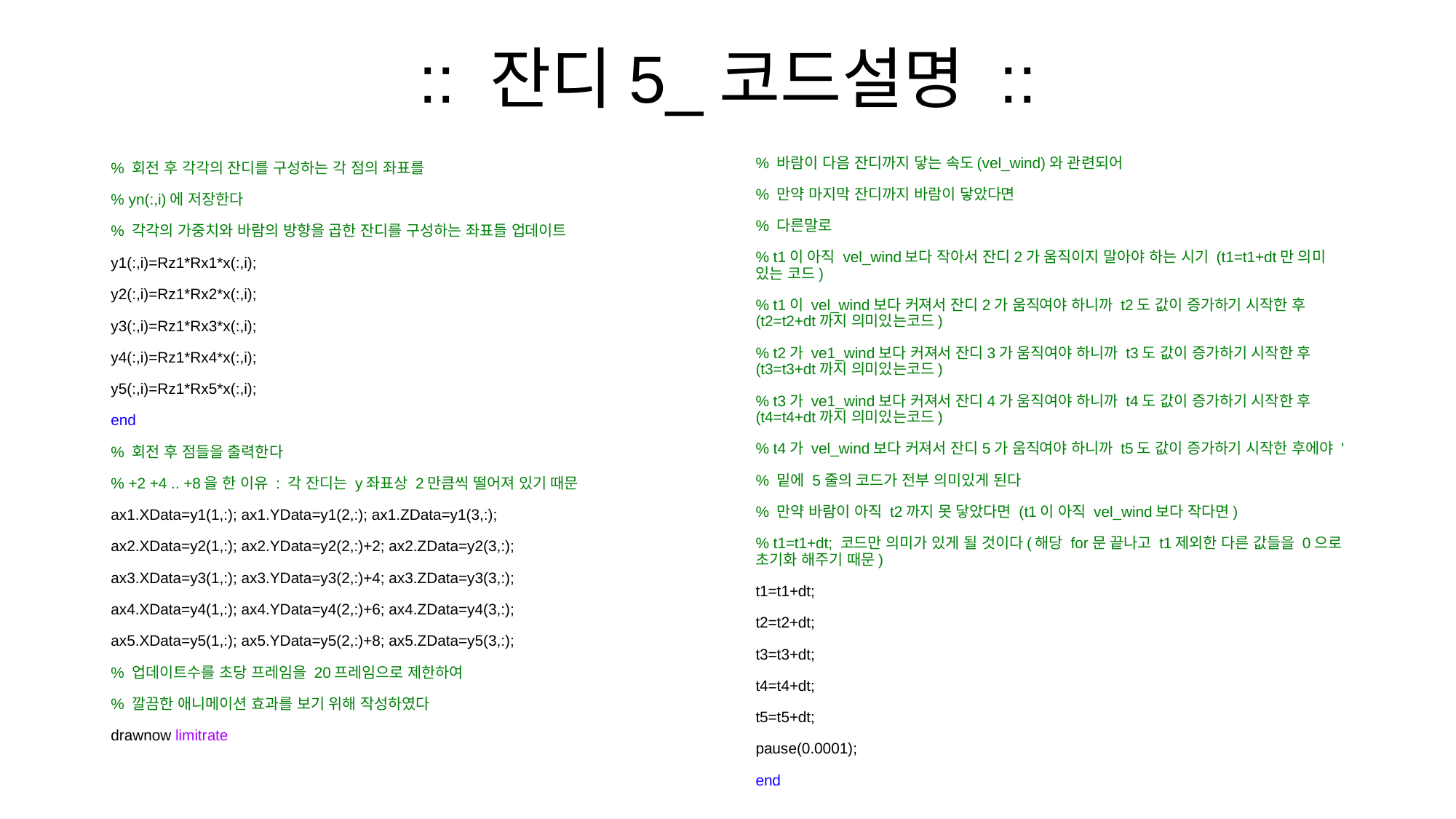

# :: 잔디5_코드설명 ::
% 바람이 다음 잔디까지 닿는 속도(vel_wind)와 관련되어
% 만약 마지막 잔디까지 바람이 닿았다면
% 다른말로
% t1이 아직 vel_wind보다 작아서 잔디2가 움직이지 말아야 하는 시기 (t1=t1+dt만 의미 있는 코드)
% t1이 vel_wind보다 커져서 잔디2가 움직여야 하니까 t2도 값이 증가하기 시작한 후(t2=t2+dt까지 의미있는코드)
% t2가 ve1_wind보다 커져서 잔디3가 움직여야 하니까 t3도 값이 증가하기 시작한 후(t3=t3+dt까지 의미있는코드)
% t3가 ve1_wind보다 커져서 잔디4가 움직여야 하니까 t4도 값이 증가하기 시작한 후(t4=t4+dt까지 의미있는코드)
% t4가 vel_wind보다 커져서 잔디5가 움직여야 하니까 t5도 값이 증가하기 시작한 후에야 '
% 밑에 5줄의 코드가 전부 의미있게 된다
% 만약 바람이 아직 t2까지 못 닿았다면 (t1이 아직 vel_wind보다 작다면)
% t1=t1+dt; 코드만 의미가 있게 될 것이다(해당 for문 끝나고 t1제외한 다른 값들을 0으로 초기화 해주기 때문)
t1=t1+dt;
t2=t2+dt;
t3=t3+dt;
t4=t4+dt;
t5=t5+dt;
pause(0.0001);
end
% 회전 후 각각의 잔디를 구성하는 각 점의 좌표를
% yn(:,i)에 저장한다
% 각각의 가중치와 바람의 방향을 곱한 잔디를 구성하는 좌표들 업데이트
y1(:,i)=Rz1*Rx1*x(:,i);
y2(:,i)=Rz1*Rx2*x(:,i);
y3(:,i)=Rz1*Rx3*x(:,i);
y4(:,i)=Rz1*Rx4*x(:,i);
y5(:,i)=Rz1*Rx5*x(:,i);
end
% 회전 후 점들을 출력한다
% +2 +4 .. +8을 한 이유 : 각 잔디는 y좌표상 2만큼씩 떨어져 있기 때문
ax1.XData=y1(1,:); ax1.YData=y1(2,:); ax1.ZData=y1(3,:);
ax2.XData=y2(1,:); ax2.YData=y2(2,:)+2; ax2.ZData=y2(3,:);
ax3.XData=y3(1,:); ax3.YData=y3(2,:)+4; ax3.ZData=y3(3,:);
ax4.XData=y4(1,:); ax4.YData=y4(2,:)+6; ax4.ZData=y4(3,:);
ax5.XData=y5(1,:); ax5.YData=y5(2,:)+8; ax5.ZData=y5(3,:);
% 업데이트수를 초당 프레임을 20프레임으로 제한하여
% 깔끔한 애니메이션 효과를 보기 위해 작성하였다
drawnow limitrate